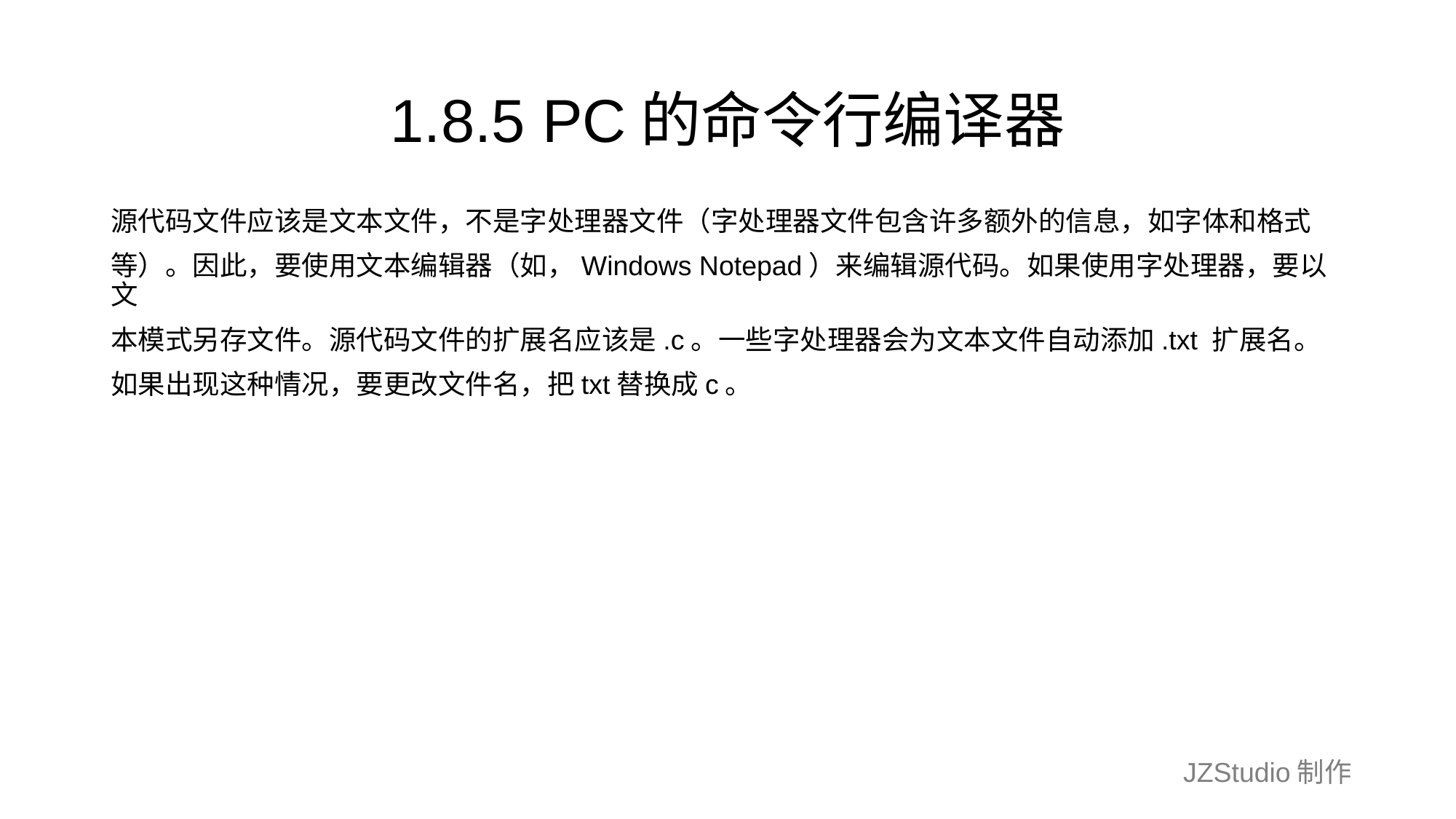

# 1.8.5 PC的命令行编译器
源代码文件应该是文本文件，不是字处理器文件（字处理器文件包含许多额外的信息，如字体和格式
等）。因此，要使用文本编辑器（如，Windows Notepad）来编辑源代码。如果使用字处理器，要以文
本模式另存文件。源代码文件的扩展名应该是.c。一些字处理器会为文本文件自动添加.txt 扩展名。
如果出现这种情况，要更改文件名，把txt替换成c。